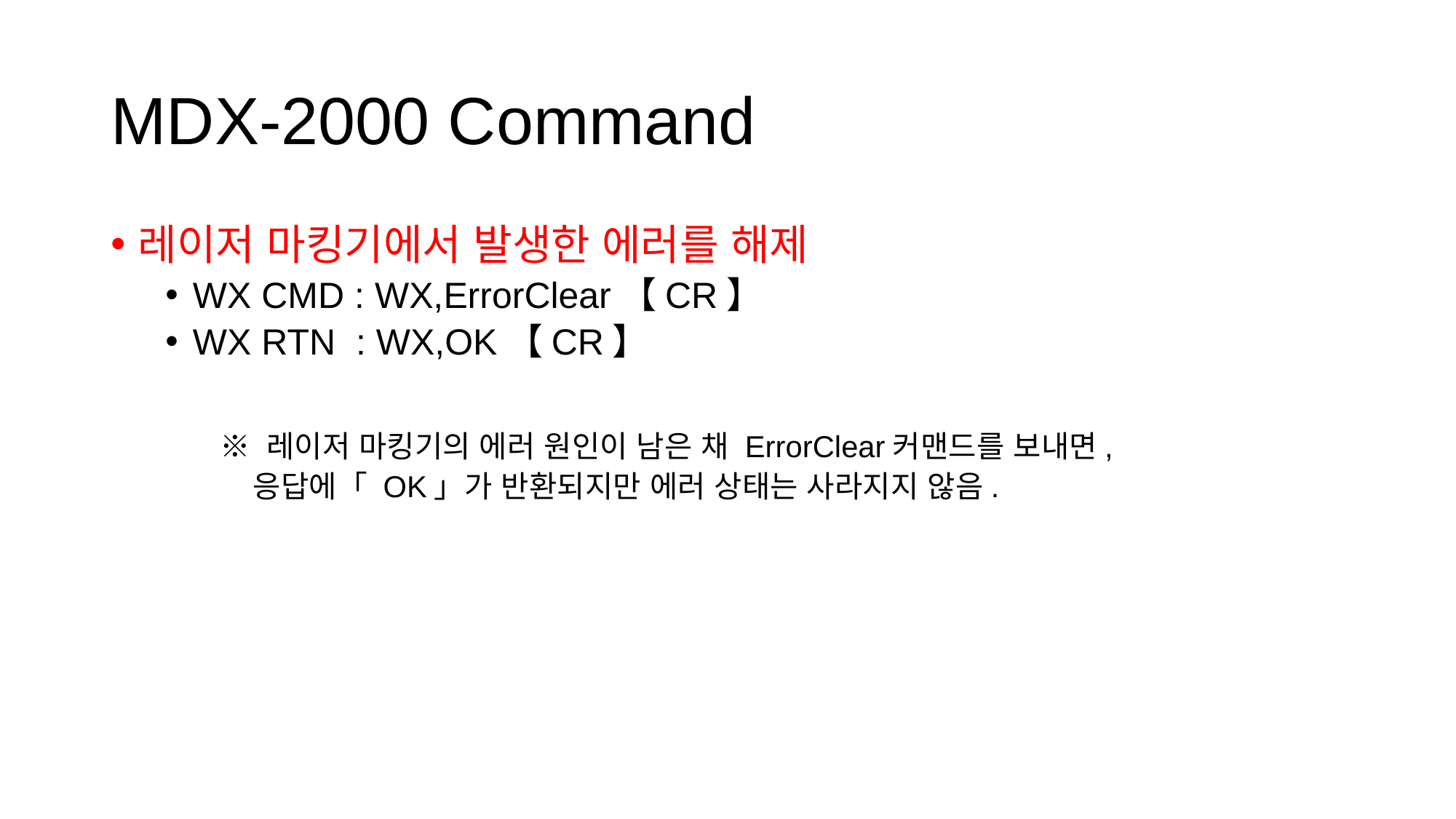

# MDX-2000 Command
레이저 마킹기에서 발생한 에러를 해제
WX CMD : WX,ErrorClear【CR】
WX RTN  : WX,OK【CR】

※ 레이저 마킹기의 에러 원인이 남은 채 ErrorClear커맨드를 보내면,
   응답에「 OK」가 반환되지만 에러 상태는 사라지지 않음.